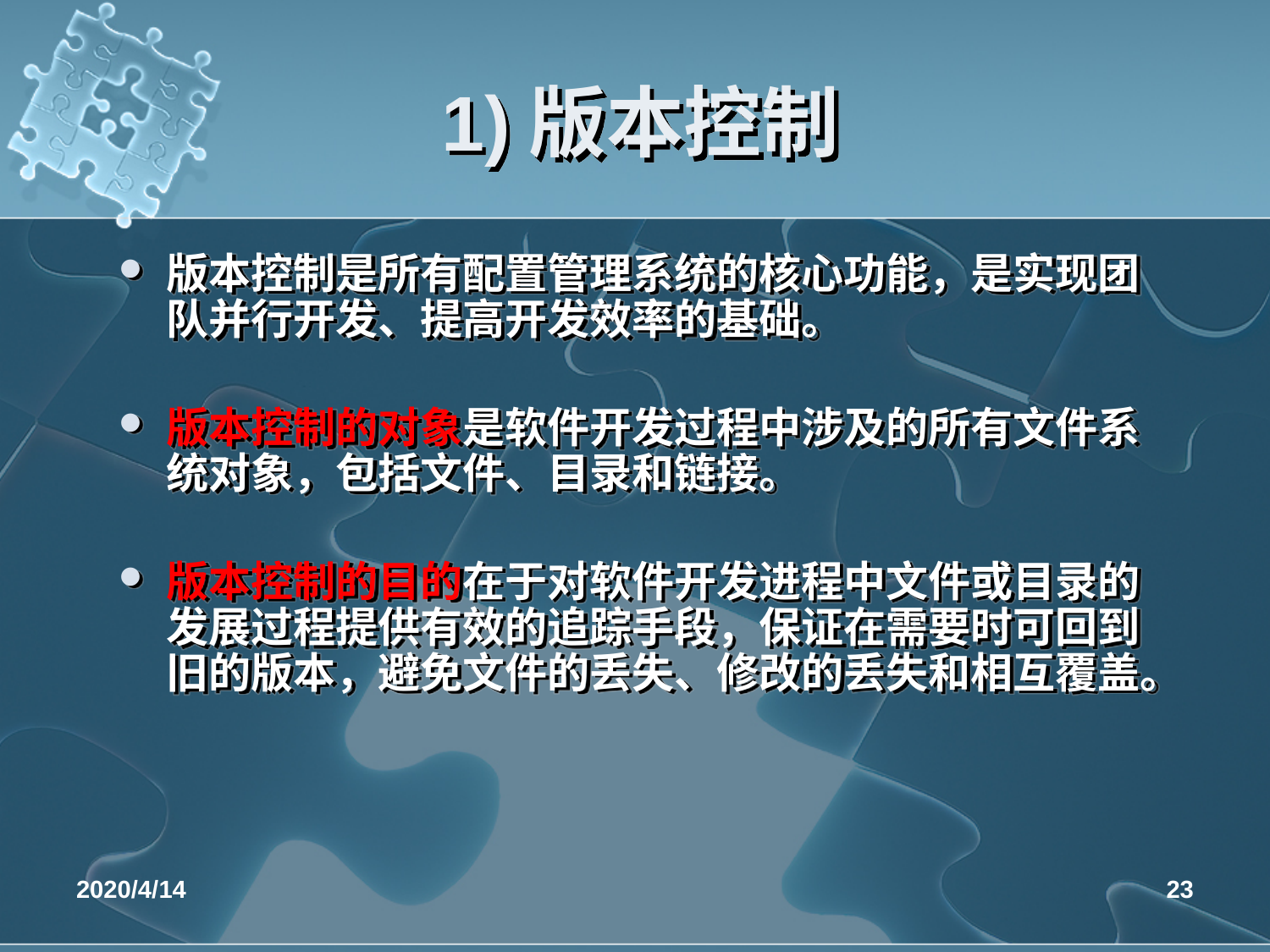

# 1)版本控制
版本控制是所有配置管理系统的核心功能，是实现团队并行开发、提高开发效率的基础。

版本控制的对象是软件开发过程中涉及的所有文件系统对象，包括文件、目录和链接。

版本控制的目的在于对软件开发进程中文件或目录的发展过程提供有效的追踪手段，保证在需要时可回到旧的版本，避免文件的丢失、修改的丢失和相互覆盖。

2020/4/14
23